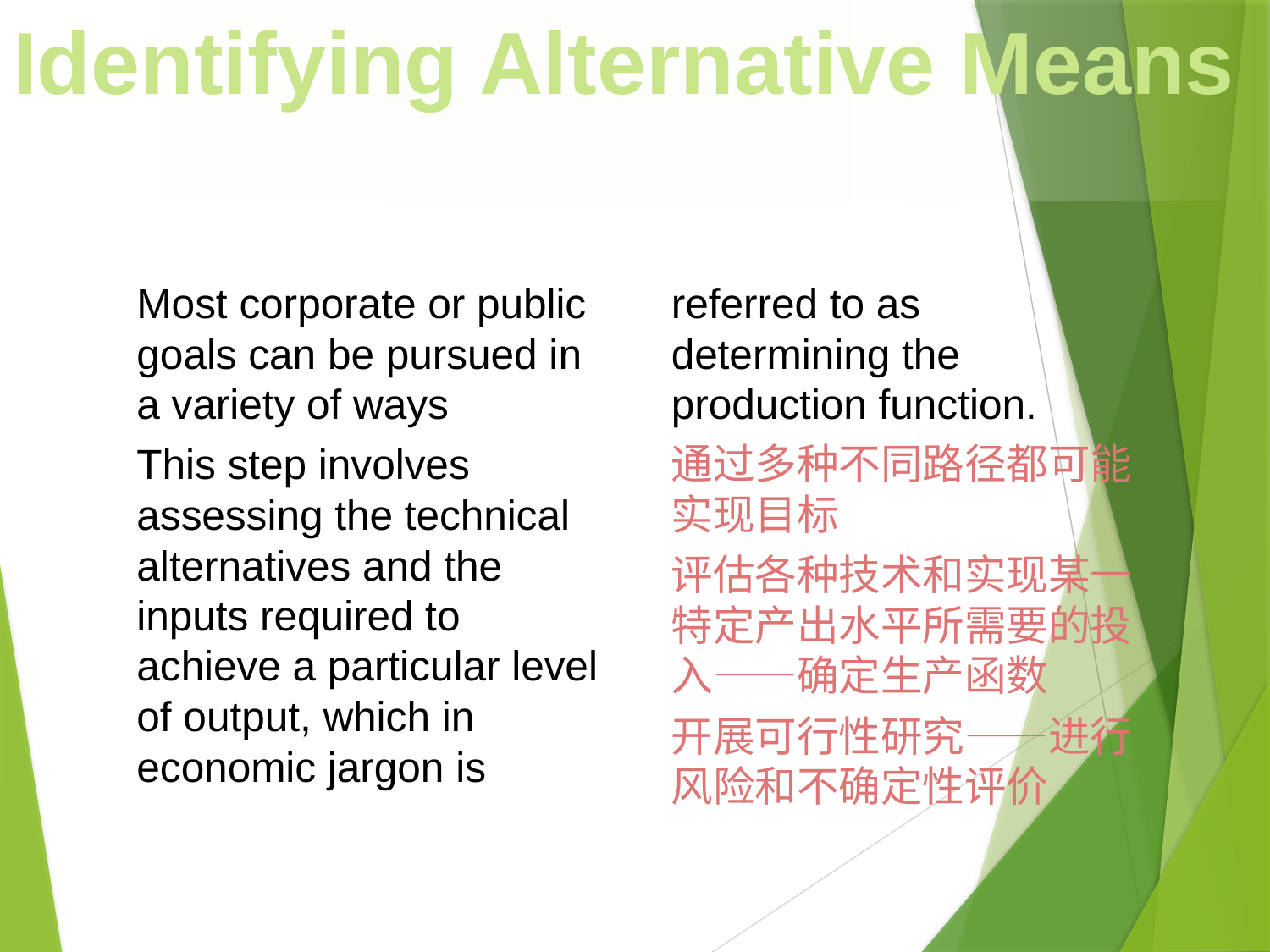

# Identifying Alternative Means
Most corporate or public goals can be pursued in a variety of ways
This step involves assessing the technical alternatives and the inputs required to achieve a particular level of output, which in economic jargon is referred to as determining the production function.
通过多种不同路径都可能实现目标
评估各种技术和实现某一特定产出水平所需要的投入——确定生产函数
开展可行性研究——进行风险和不确定性评价